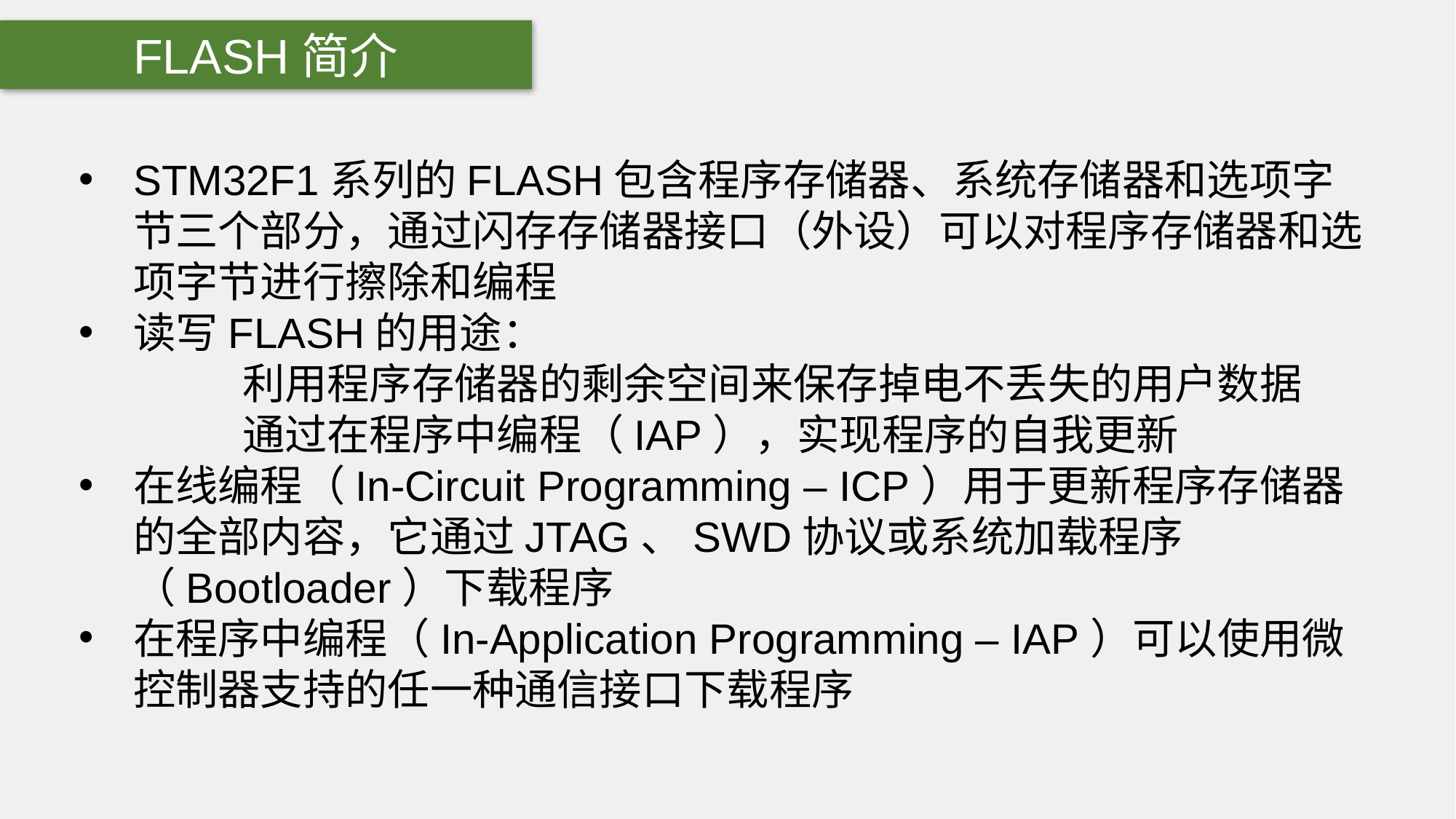

FLASH简介
STM32F1系列的FLASH包含程序存储器、系统存储器和选项字节三个部分，通过闪存存储器接口（外设）可以对程序存储器和选项字节进行擦除和编程
读写FLASH的用途：
	利用程序存储器的剩余空间来保存掉电不丢失的用户数据
	通过在程序中编程（IAP），实现程序的自我更新
在线编程（In-Circuit Programming – ICP）用于更新程序存储器的全部内容，它通过JTAG、SWD协议或系统加载程序（Bootloader）下载程序
在程序中编程（In-Application Programming – IAP）可以使用微控制器支持的任一种通信接口下载程序